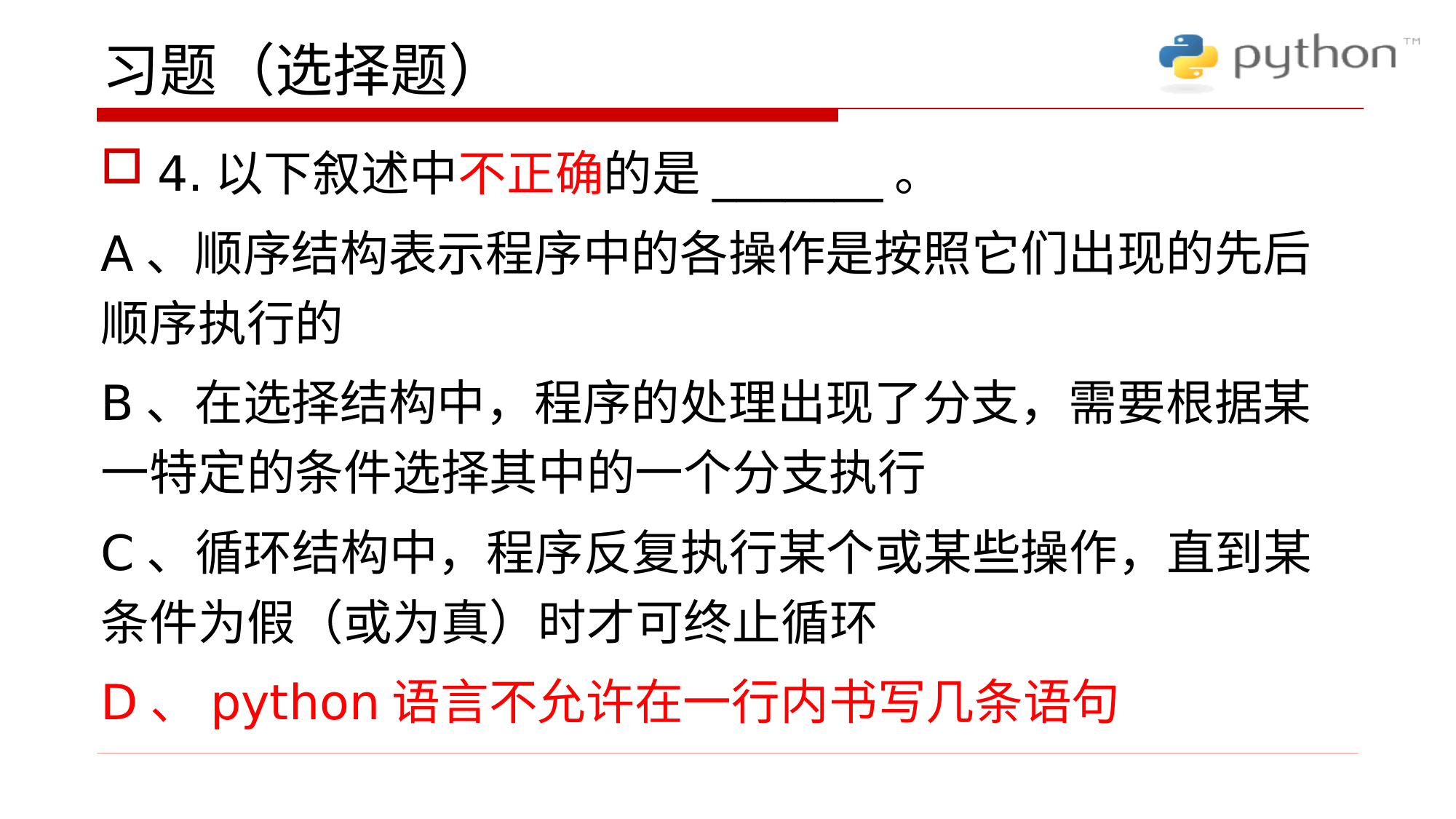

# 习题（选择题）
4.以下叙述中不正确的是_______。
A、顺序结构表示程序中的各操作是按照它们出现的先后顺序执行的
B、在选择结构中，程序的处理出现了分支，需要根据某一特定的条件选择其中的一个分支执行
C、循环结构中，程序反复执行某个或某些操作，直到某条件为假（或为真）时才可终止循环
D、python语言不允许在一行内书写几条语句